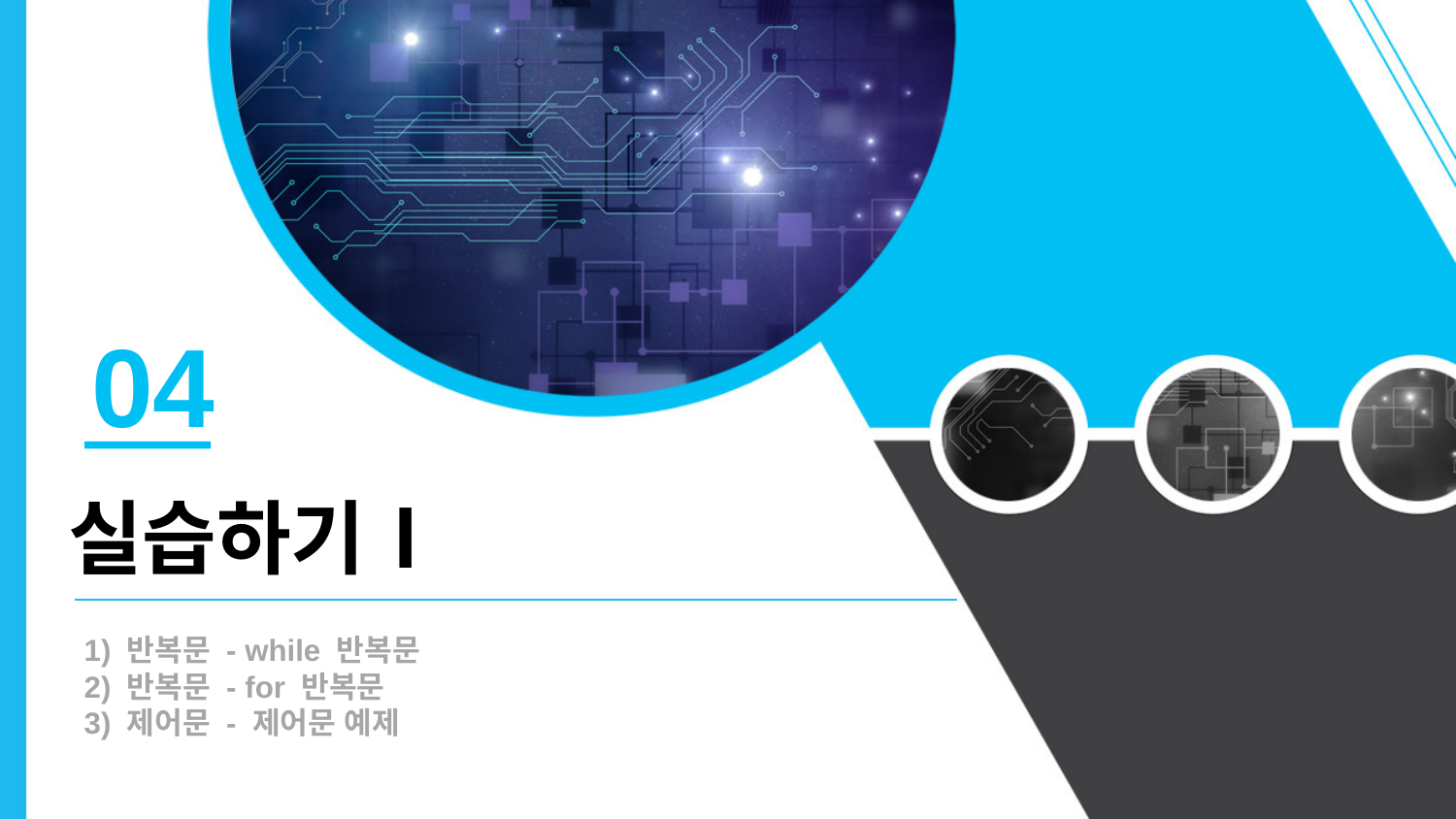

04

실습하기Ⅰ
1) 반복문 - while 반복문
2) 반복문 - for 반복문
3) 제어문 - 제어문 예제